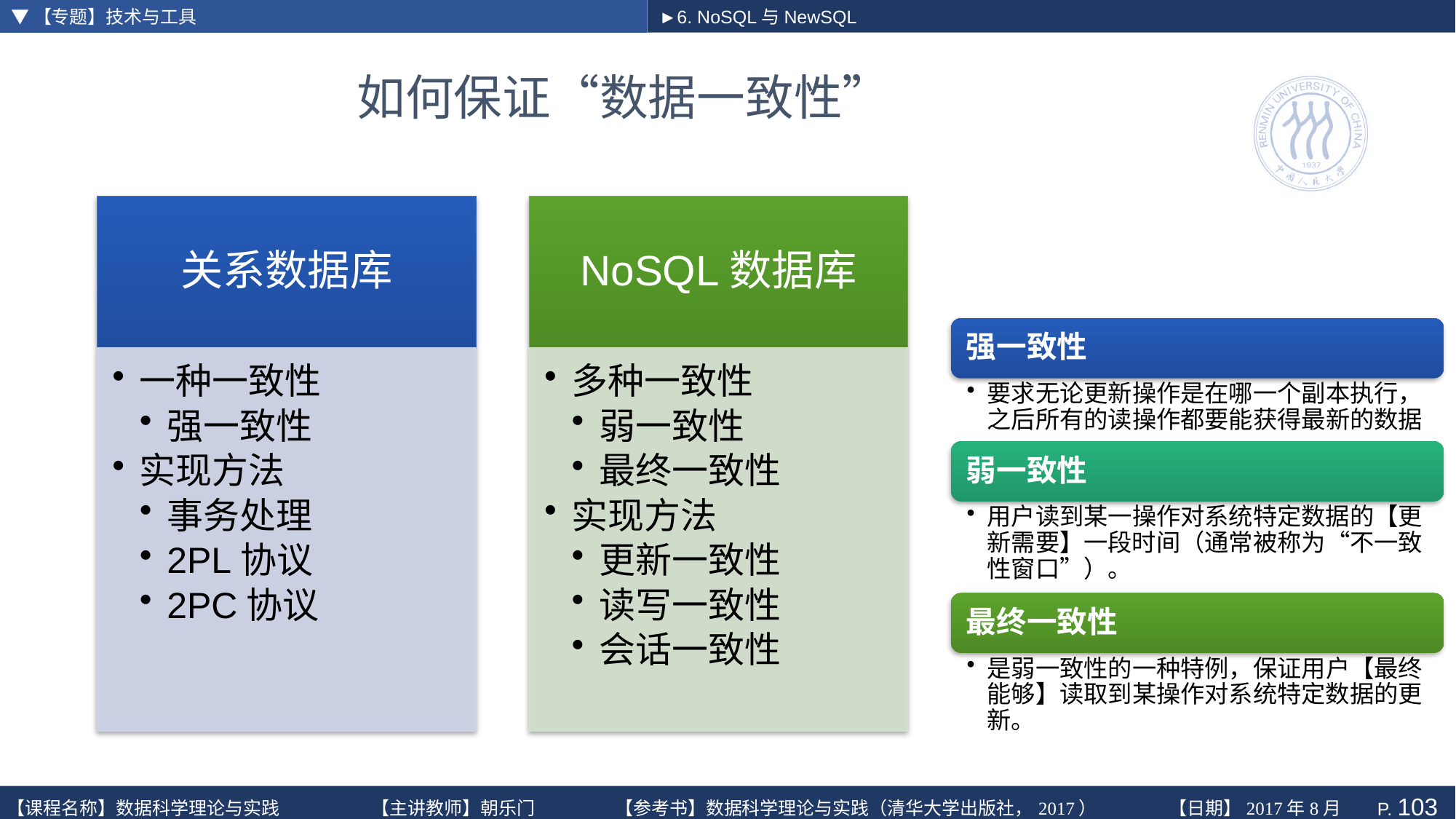

▼【专题】技术与工具
►6. NoSQL与NewSQL
# 如何保证“数据一致性”
关系数据库
一种一致性
强一致性
实现方法
事务处理
2PL协议
2PC协议
NoSQL数据库
多种一致性
弱一致性
最终一致性
实现方法
更新一致性
读写一致性
会话一致性
强一致性
要求无论更新操作是在哪一个副本执行，之后所有的读操作都要能获得最新的数据
弱一致性
用户读到某一操作对系统特定数据的【更新需要】一段时间（通常被称为“不一致性窗口”）。
最终一致性
是弱一致性的一种特例，保证用户【最终能够】读取到某操作对系统特定数据的更新。